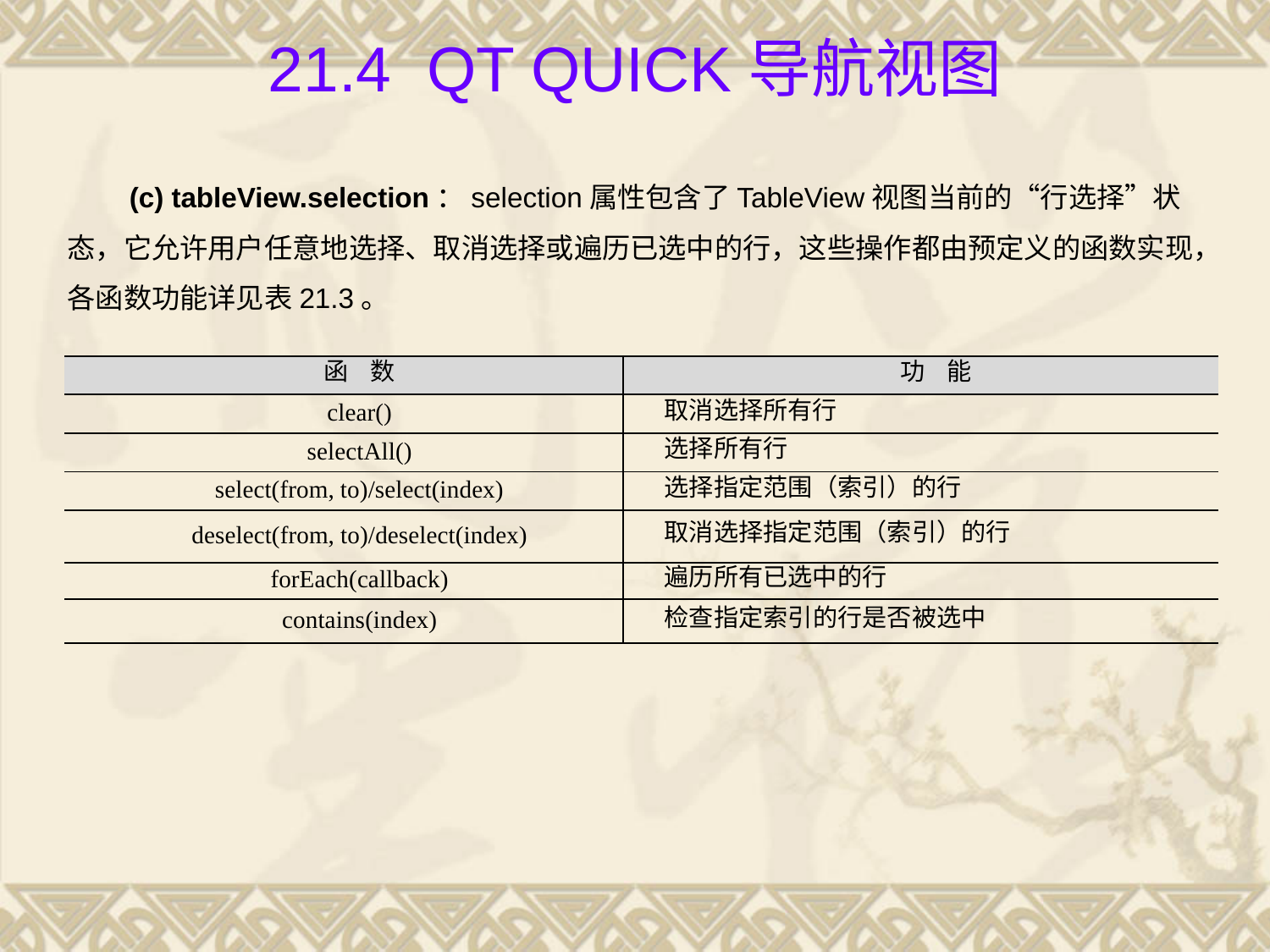

# 21.4  Qt Quick导航视图
(c) tableView.selection：selection属性包含了TableView视图当前的“行选择”状态，它允许用户任意地选择、取消选择或遍历已选中的行，这些操作都由预定义的函数实现，各函数功能详见表21.3。

| 函 数 | 功 能 |
| --- | --- |
| clear() | 取消选择所有行 |
| selectAll() | 选择所有行 |
| select(from, to)/select(index) | 选择指定范围（索引）的行 |
| deselect(from, to)/deselect(index) | 取消选择指定范围（索引）的行 |
| forEach(callback) | 遍历所有已选中的行 |
| contains(index) | 检查指定索引的行是否被选中 |